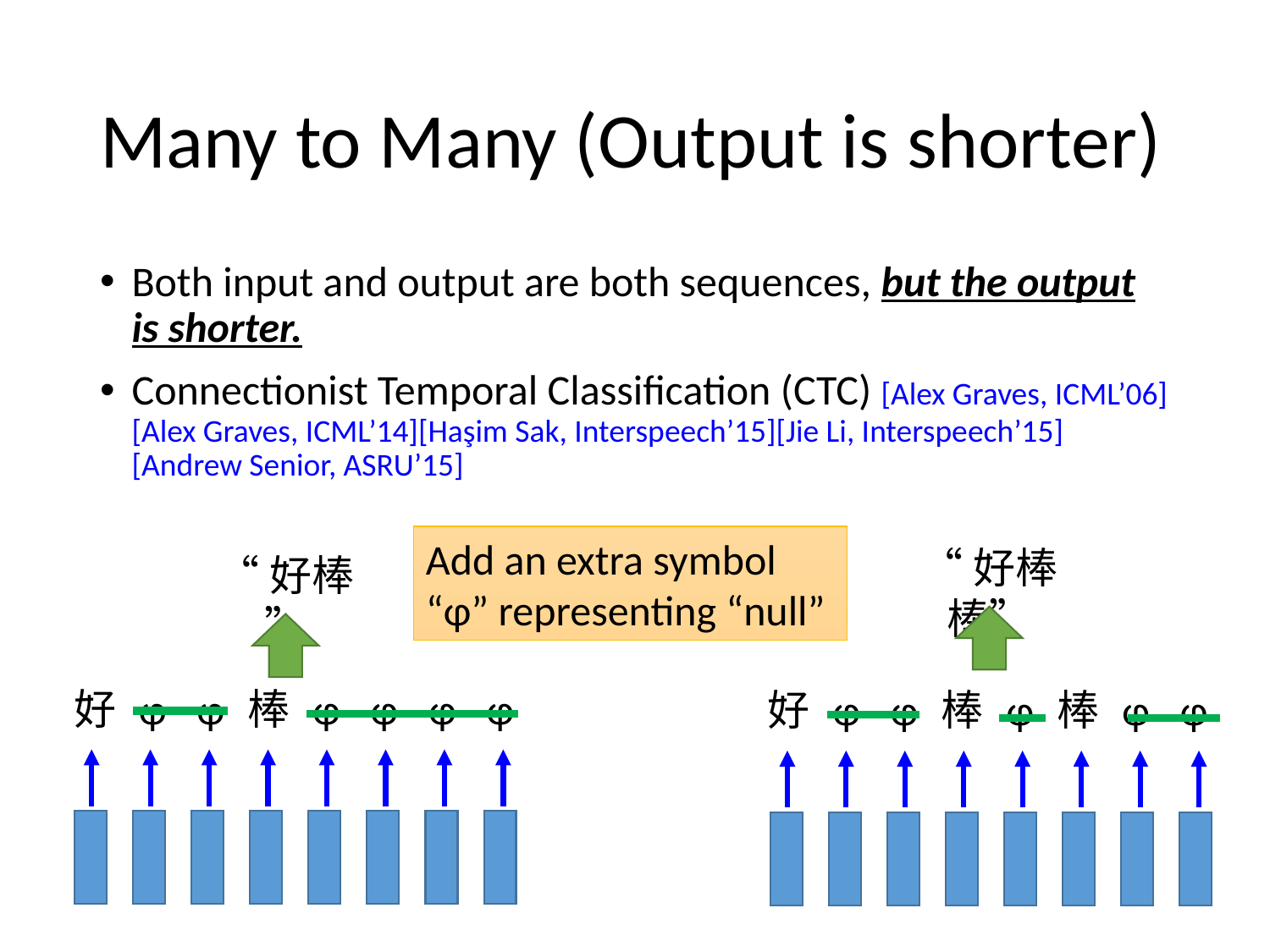

# Many to Many (Output is shorter)
Both input and output are both sequences, but the output is shorter.
Connectionist Temporal Classification (CTC) [Alex Graves, ICML’06][Alex Graves, ICML’14][Haşim Sak, Interspeech’15][Jie Li, Interspeech’15][Andrew Senior, ASRU’15]

Add an extra symbol “φ” representing “null”
“好棒棒”
“好棒”

好
φ
φ
棒
φ
φ
φ
φ
好
φ
φ
棒
φ
棒
φ
φ